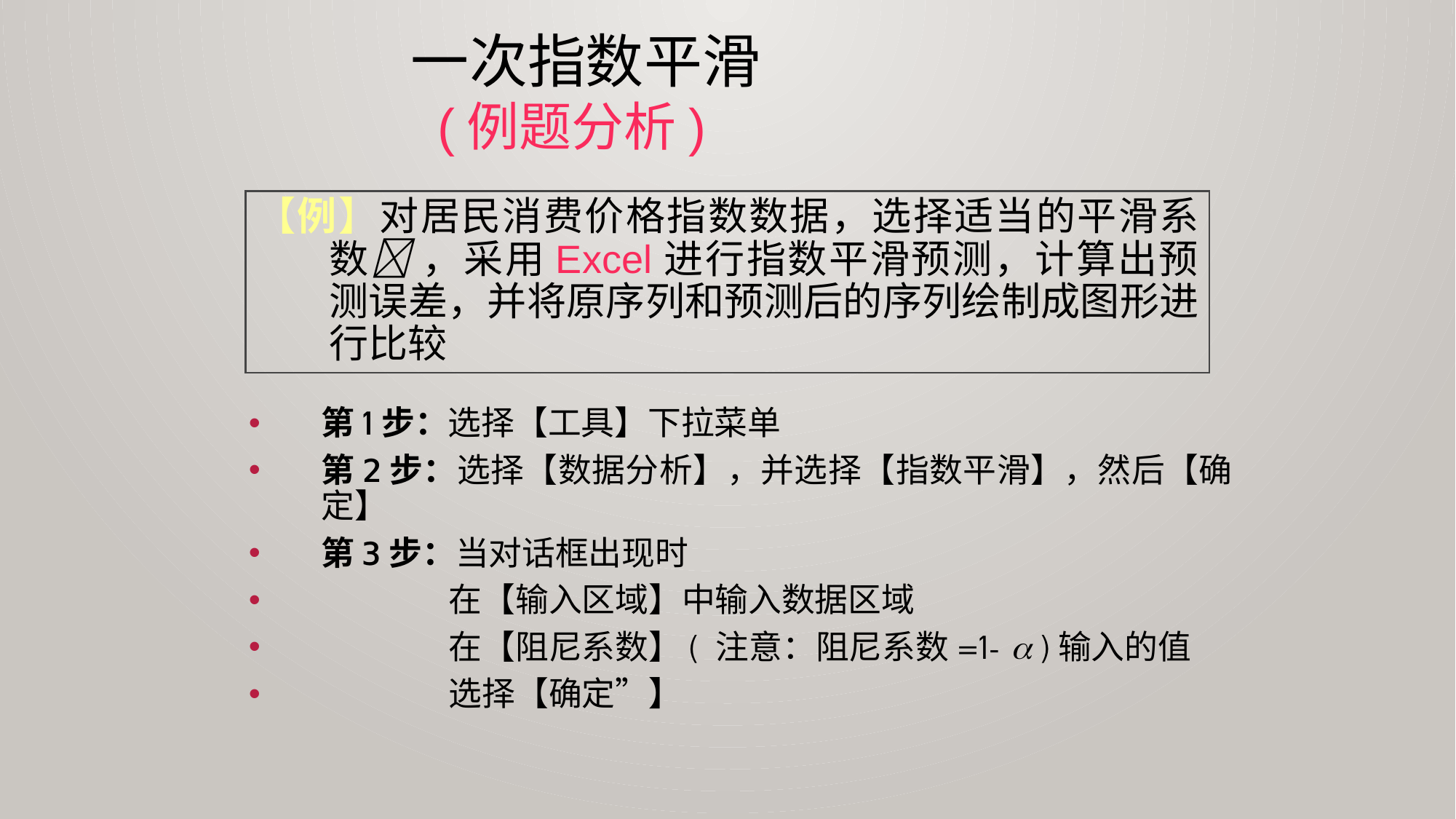

# 一次指数平滑 (例题分析)
【例】对居民消费价格指数数据，选择适当的平滑系数α ，采用Excel进行指数平滑预测，计算出预测误差，并将原序列和预测后的序列绘制成图形进行比较
第1步：选择【工具】下拉菜单
第2步：选择【数据分析】，并选择【指数平滑】，然后【确定】
第3步：当对话框出现时
                在【输入区域】中输入数据区域
                在【阻尼系数】( 注意：阻尼系数=1- α )输入的值
                选择【确定”】